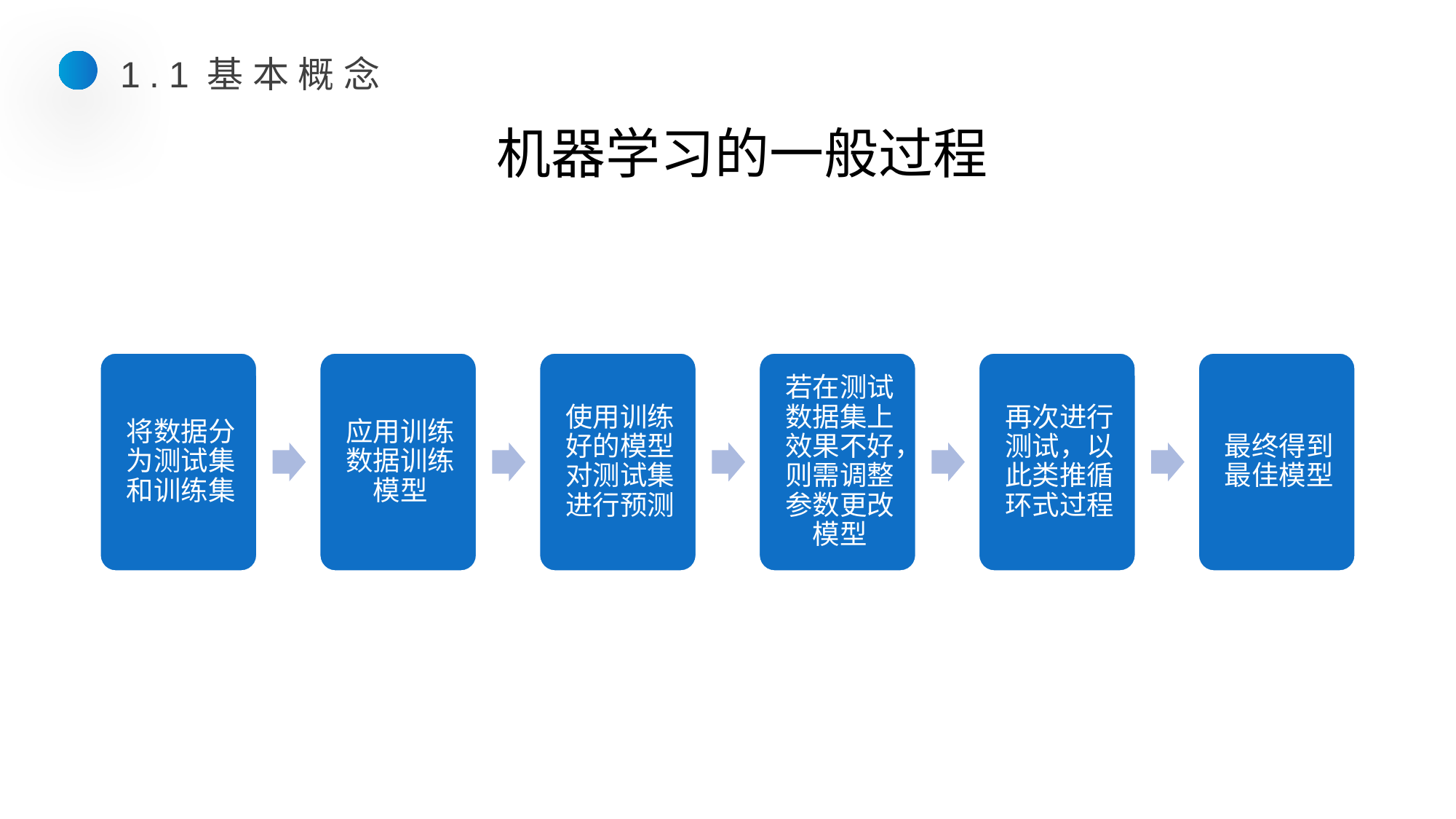

1.1基本概念

机器学习的一般过程

将数据分为测试集和训练集

应用训练数据训练模型

使用训练好的模型对测试集进行预测

若在测试数据集上效果不好，则需调整参数更改模型

再次进行测试，以此类推循环式过程

最终得到最佳模型